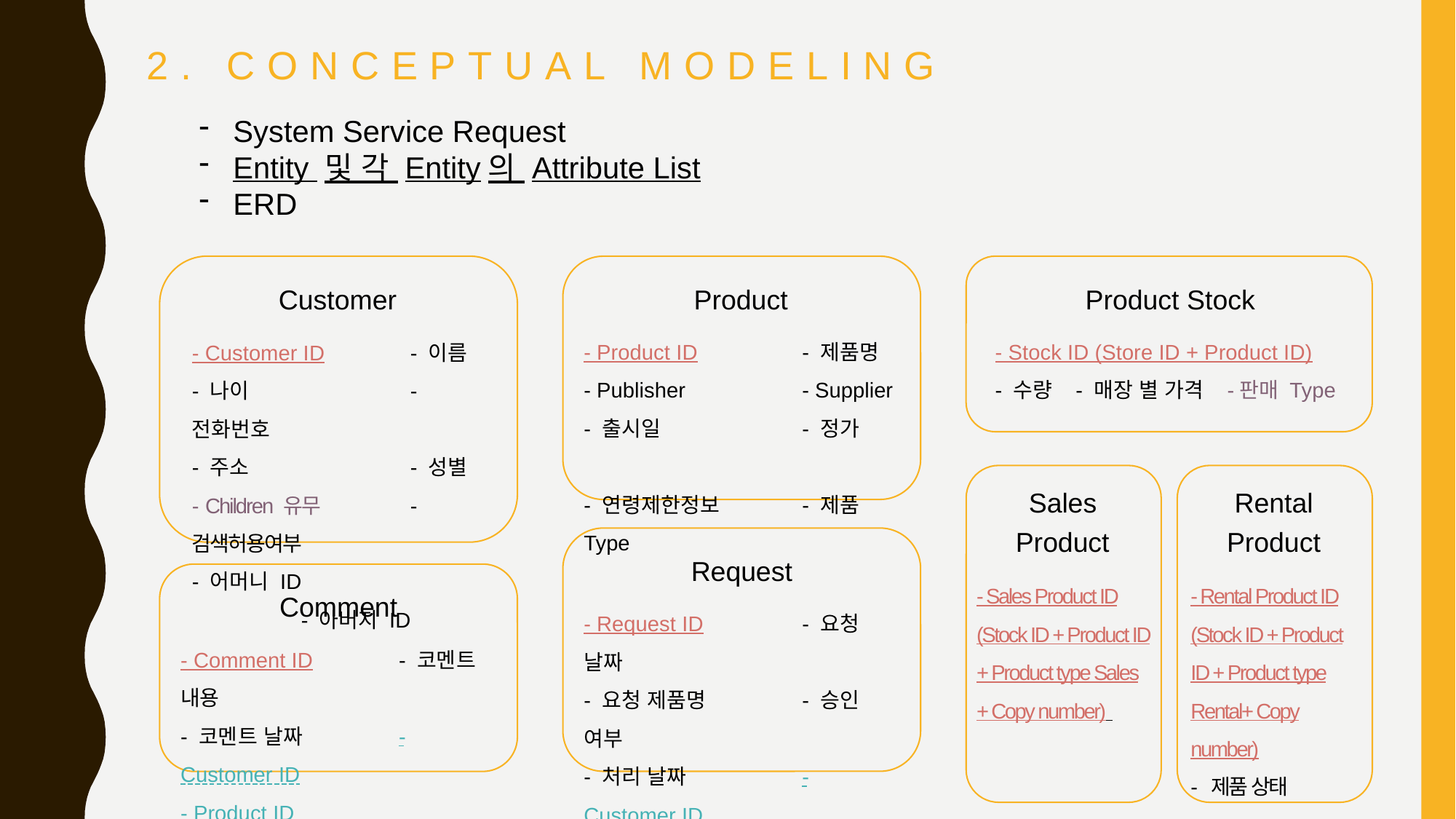

2. Conceptual modeling
System Service Request
Entity 및 각 Entity의 Attribute List
ERD

Product Stock
Customer
Product
- Product ID	- 제품명
- Publisher		- Supplier
- 출시일		- 정가
- 연령제한정보	- 제품 Type
- Stock ID (Store ID + Product ID)
- 수량   - 매장 별 가격   -판매 Type
- Customer ID	- 이름
- 나이		- 전화번호
- 주소		- 성별
- Children 유무 	- 검색허용여부
- 어머니 ID		- 아버지 ID

Sales Product
Rental Product

Request

- Sales Product ID (Stock ID + Product ID + Product type Sales + Copy number)
- Rental Product ID (Stock ID + Product ID + Product type Rental+ Copy number)
-  제품 상태
Comment
- Request ID	- 요청 날짜
- 요청 제품명	- 승인 여부
- 처리 날짜		- Customer ID
- Store ID
- Comment ID	- 코멘트 내용
- 코멘트 날짜	- Customer ID
- Product ID